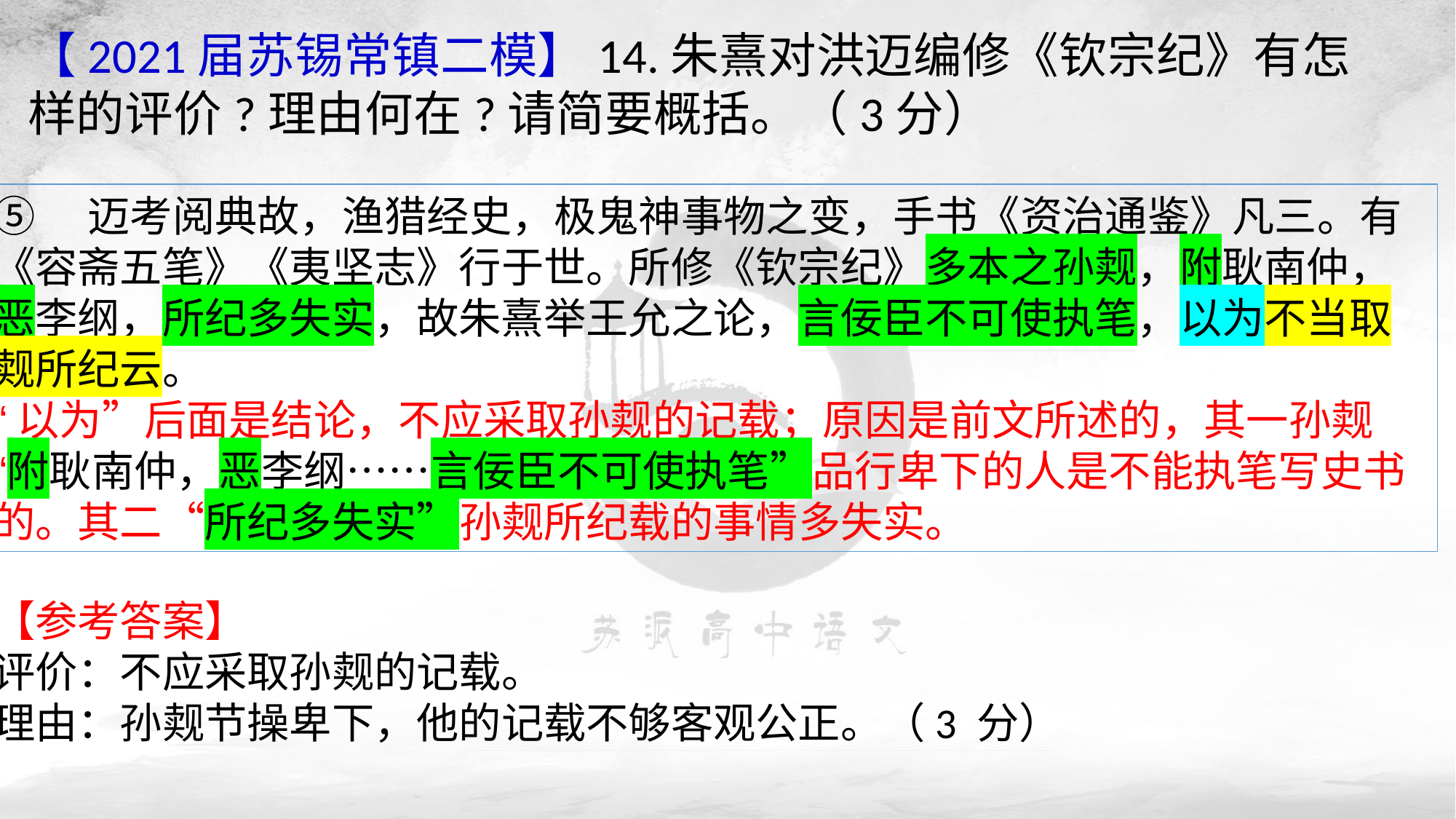

【2021届苏锡常镇二模】14.朱熹对洪迈编修《钦宗纪》有怎样的评价?理由何在?请简要概括。（3分）
⑤　迈考阅典故，渔猎经史，极鬼神事物之变，手书《资治通鉴》凡三。有《容斋五笔》《夷坚志》行于世。所修《钦宗纪》多本之孙觌，附耿南仲，恶李纲，所纪多失实，故朱熹举王允之论，言佞臣不可使执笔，以为不当取觌所纪云。
“以为”后面是结论，不应采取孙觌的记载；原因是前文所述的，其一孙觌“附耿南仲，恶李纲……言佞臣不可使执笔”品行卑下的人是不能执笔写史书的。其二“所纪多失实”孙觌所纪载的事情多失实。
【参考答案】
评价：不应采取孙觌的记载。
理由：孙觌节操卑下，他的记载不够客观公正。（3 分）